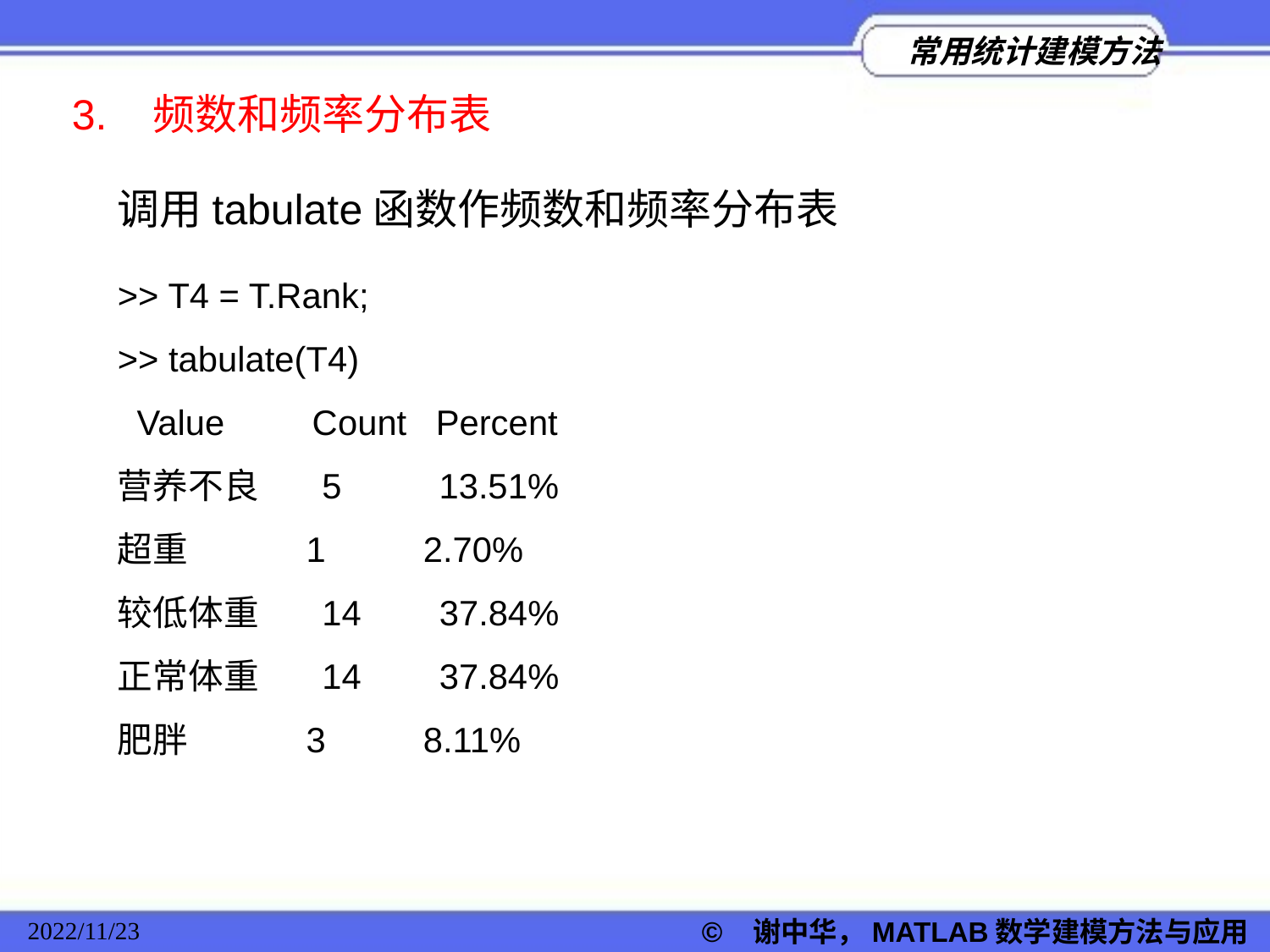

3.   频数和频率分布表
调用tabulate函数作频数和频率分布表
>> T4 = T.Rank;
>> tabulate(T4)
  Value         Count   Percent
营养不良       5          13.51%
超重              1          2.70%
较低体重       14        37.84%
正常体重       14        37.84%
肥胖              3          8.11%
©   谢中华，MATLAB数学建模方法与应用
2022/11/23